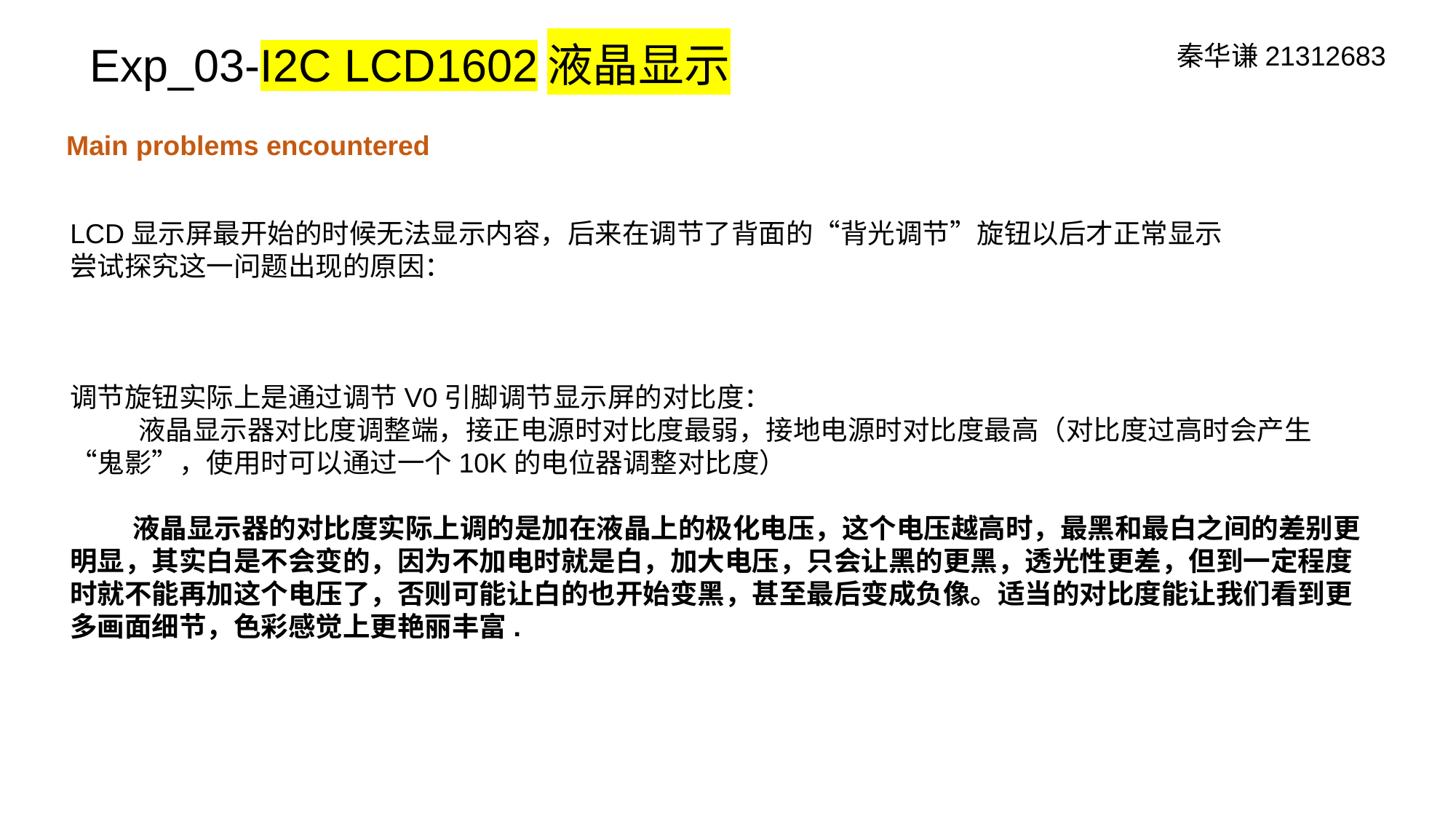

Exp_03-I2C LCD1602液晶显示
秦华谦21312683
Main problems encountered
LCD显示屏最开始的时候无法显示内容，后来在调节了背面的“背光调节”旋钮以后才正常显示
尝试探究这一问题出现的原因：

调节旋钮实际上是通过调节V0引脚调节显示屏的对比度：
          液晶显示器对比度调整端，接正电源时对比度最弱，接地电源时对比度最高（对比度过高时会产生“鬼影”，使用时可以通过一个10K的电位器调整对比度）

         液晶显示器的对比度实际上调的是加在液晶上的极化电压，这个电压越高时，最黑和最白之间的差别更明显，其实白是不会变的，因为不加电时就是白，加大电压，只会让黑的更黑，透光性更差，但到一定程度时就不能再加这个电压了，否则可能让白的也开始变黑，甚至最后变成负像。适当的对比度能让我们看到更多画面细节，色彩感觉上更艳丽丰富.